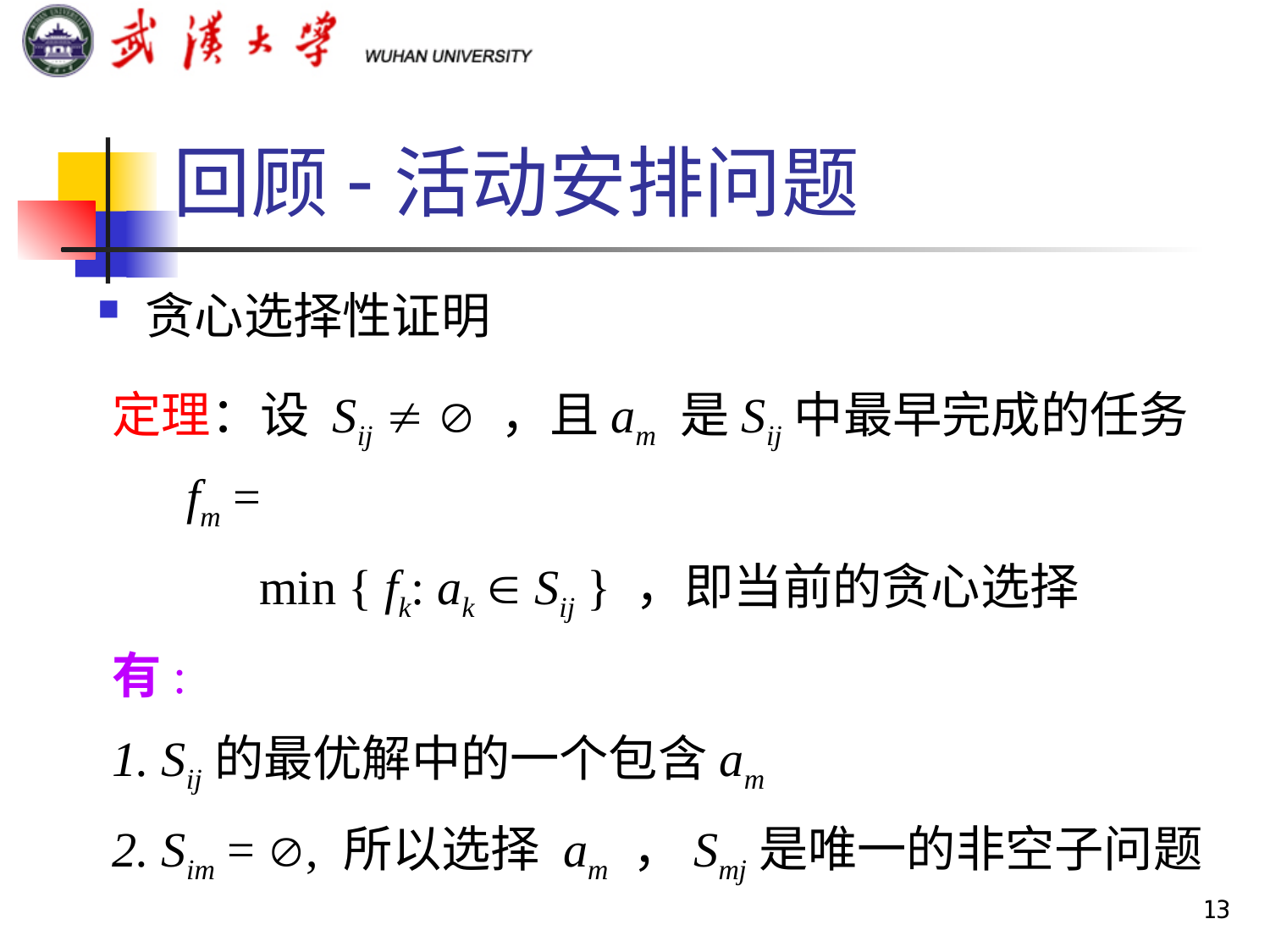

# 回顾-活动安排问题
贪心选择性证明
定理：设 Sij ≠ ∅ ，且am 是Sij中最早完成的任务 fm =
            min { fk: ak ∈ Sij } ，即当前的贪心选择
有:
1. Sij的最优解中的一个包含am
2. Sim = ∅, 所以选择 am ，Smj是唯一的非空子问题
13